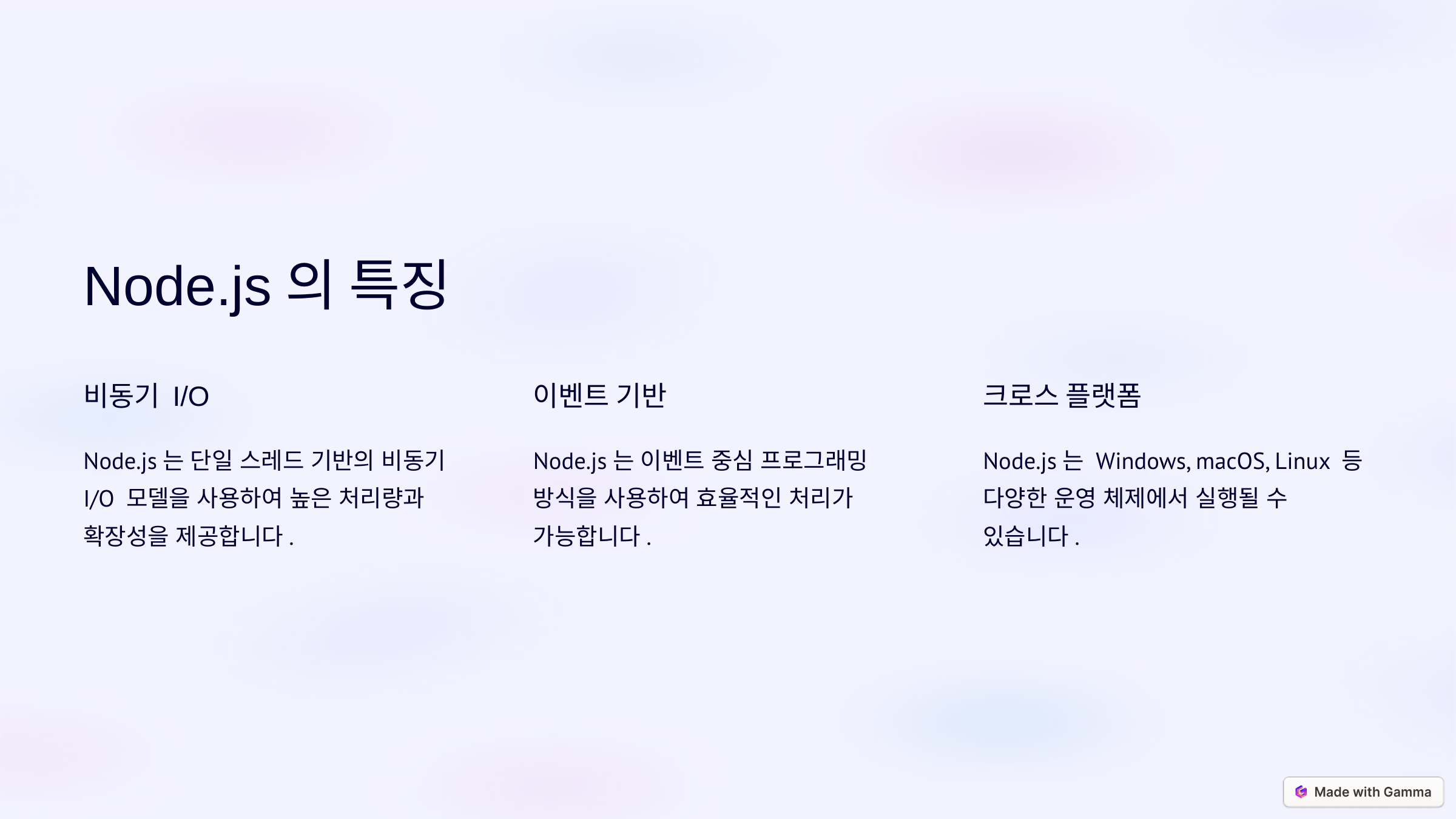

Node.js의 특징
비동기 I/O
이벤트 기반
크로스 플랫폼
Node.js는 단일 스레드 기반의 비동기 I/O 모델을 사용하여 높은 처리량과 확장성을 제공합니다.
Node.js는 이벤트 중심 프로그래밍 방식을 사용하여 효율적인 처리가 가능합니다.
Node.js는 Windows, macOS, Linux 등 다양한 운영 체제에서 실행될 수 있습니다.